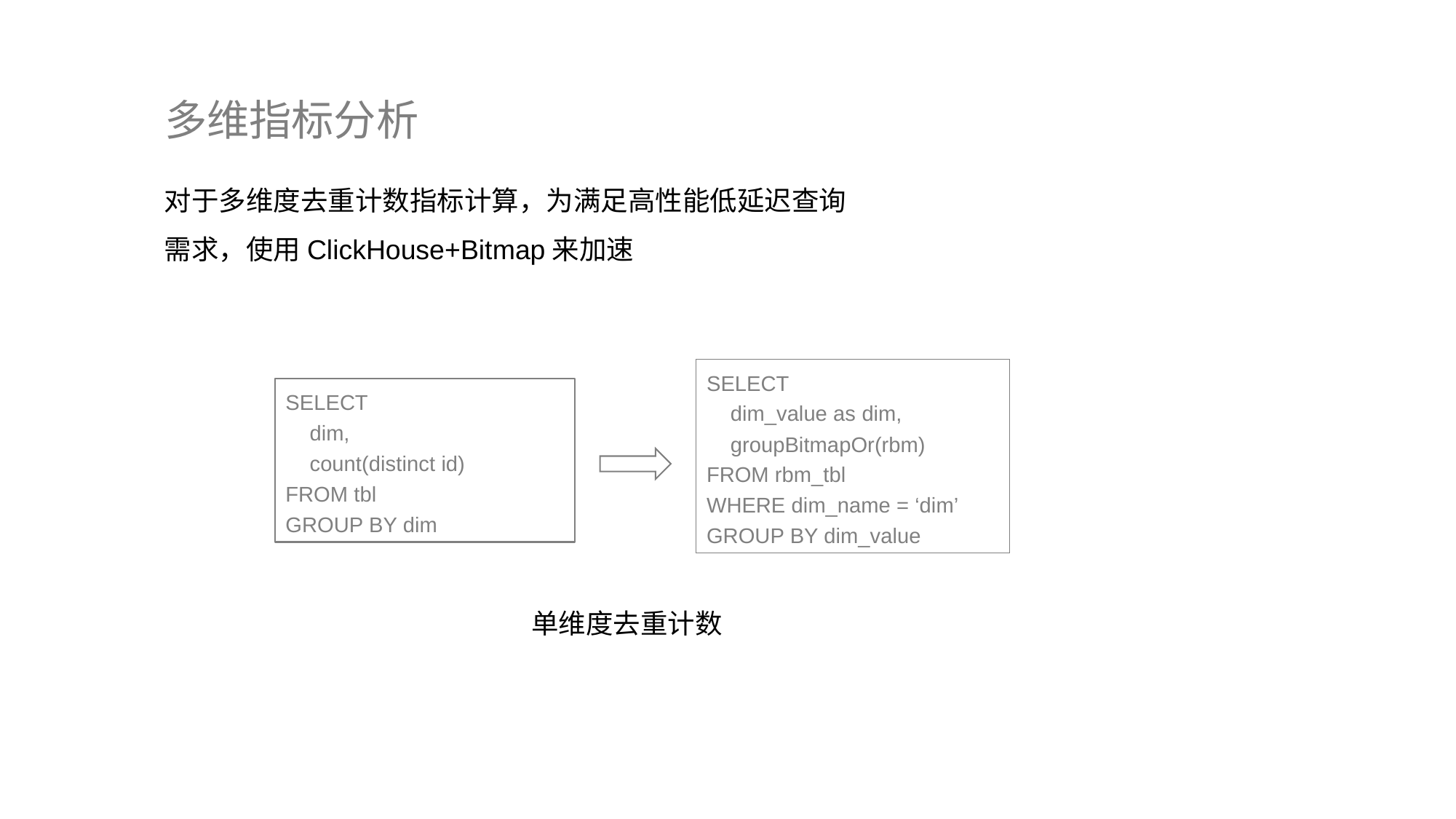

# 多维指标分析
对于多维度去重计数指标计算，为满足高性能低延迟查询需求，使用ClickHouse+Bitmap来加速
SELECT
    dim_value as dim,
    groupBitmapOr(rbm)
FROM rbm_tbl
WHERE dim_name = ‘dim’
GROUP BY dim_value
SELECT
    dim,
    count(distinct id)
FROM tbl
GROUP BY dim

单维度去重计数